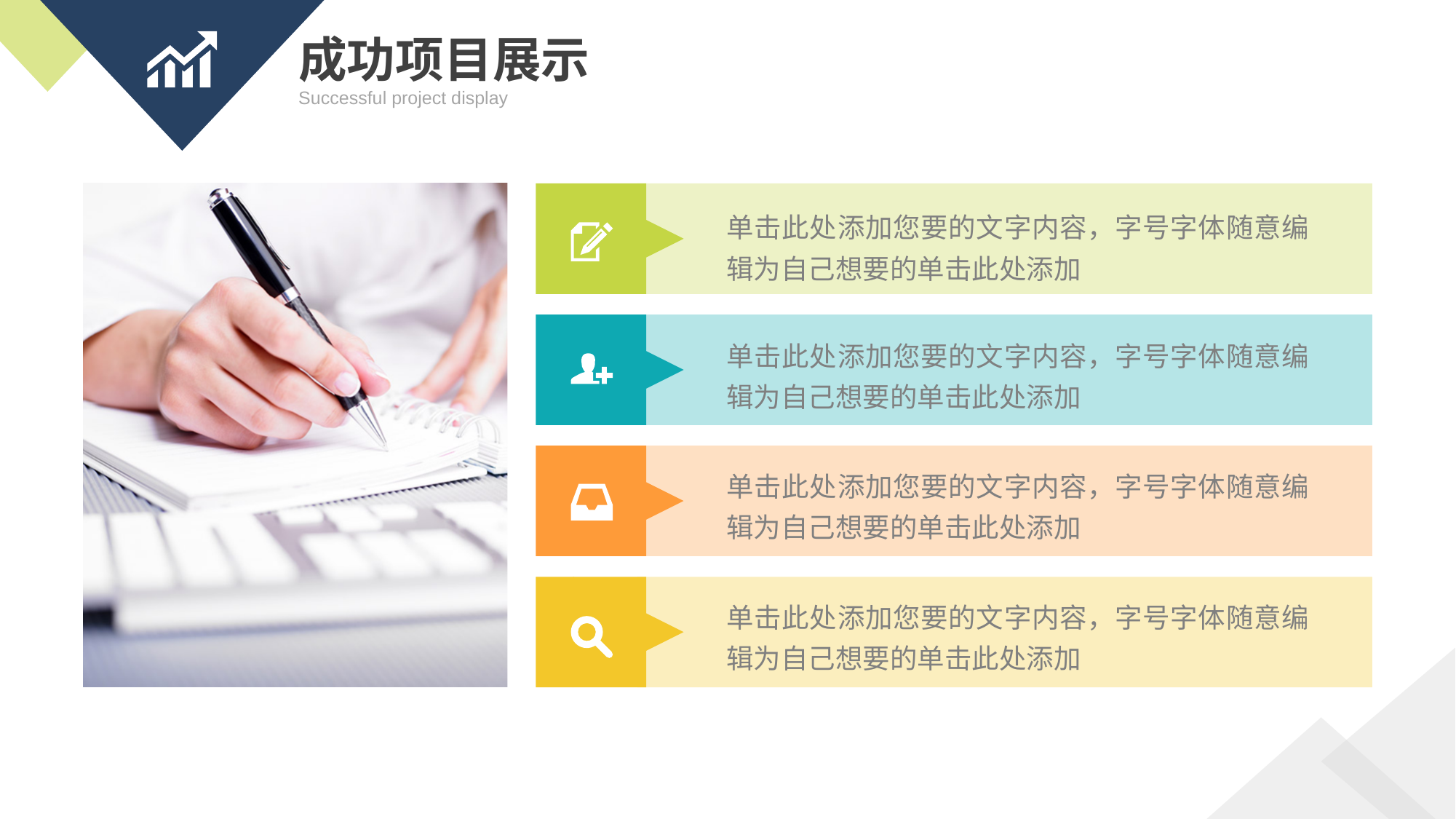

成功项目展示
Successful project display

单击此处添加您要的文字内容，字号字体随意编辑为自己想要的单击此处添加

单击此处添加您要的文字内容，字号字体随意编辑为自己想要的单击此处添加

单击此处添加您要的文字内容，字号字体随意编辑为自己想要的单击此处添加

单击此处添加您要的文字内容，字号字体随意编辑为自己想要的单击此处添加